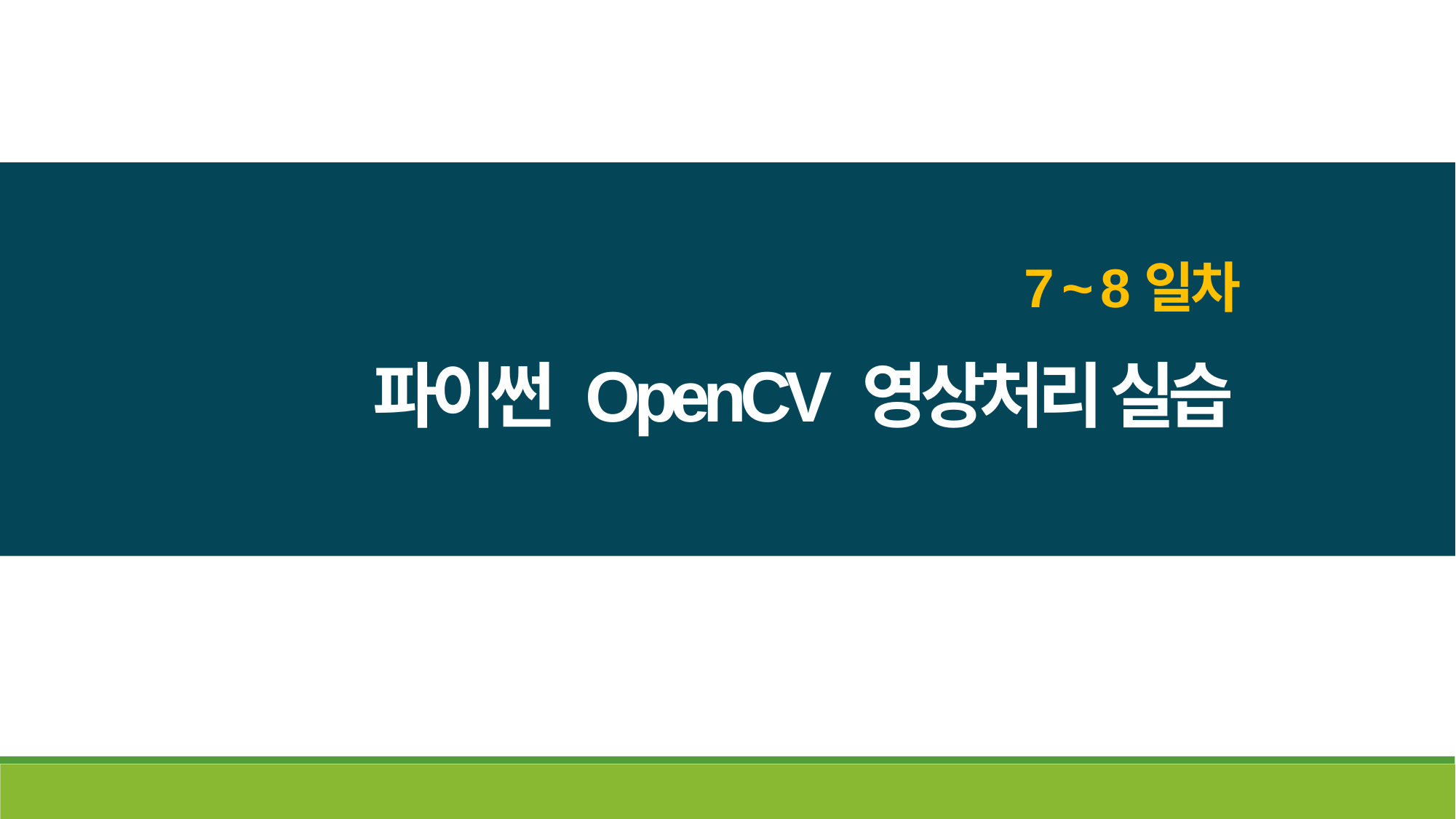

7 ~ 8일차
파이썬 OpenCV 영상처리 실습